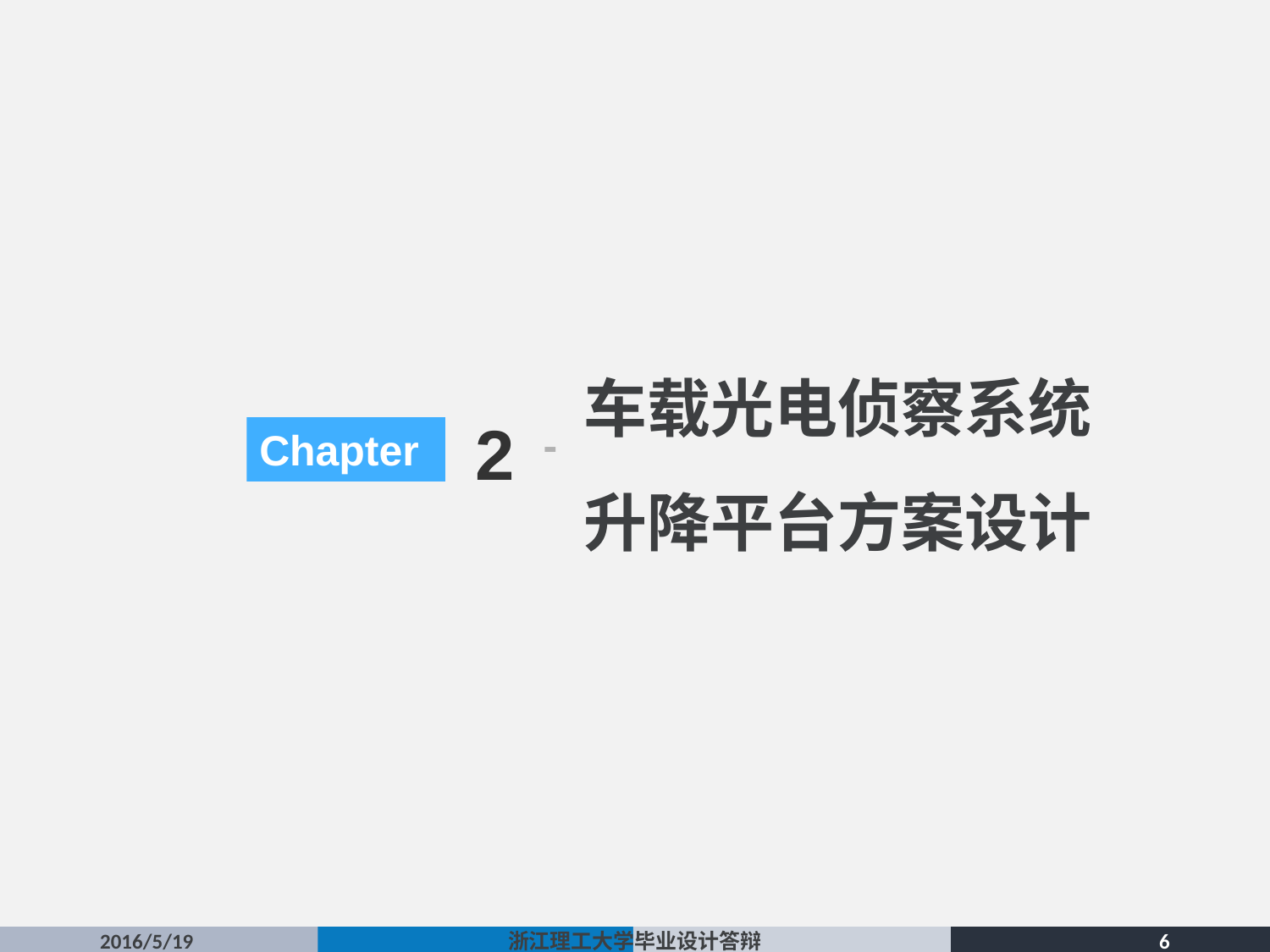

2
车载光电侦察系统
升降平台方案设计
Chapter
-
2016/5/19
浙江理工大学毕业设计答辩
6